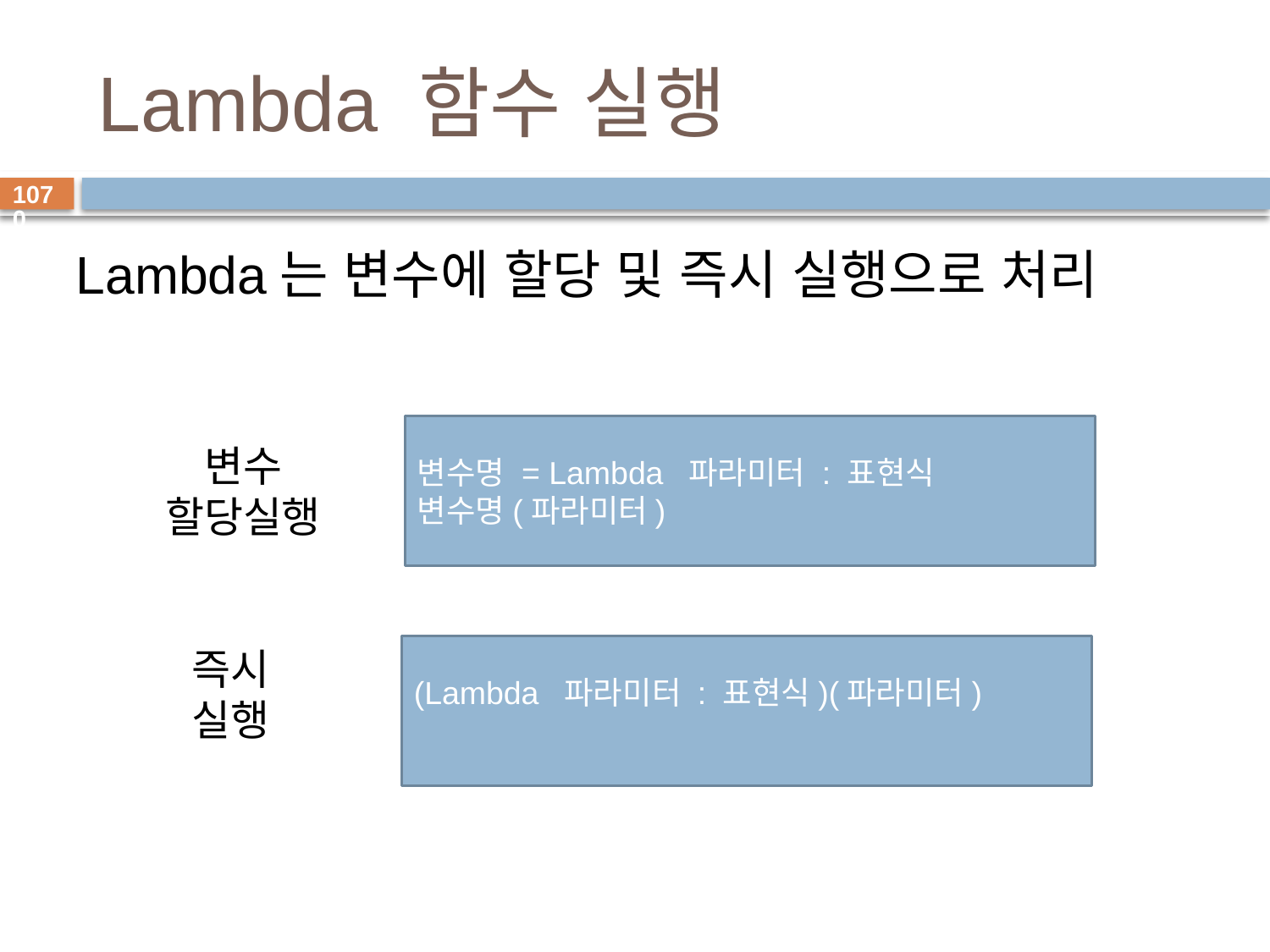

# Lambda 함수 실행
1070
Lambda는 변수에 할당 및 즉시 실행으로 처리

변수명 = Lambda  파라미터 : 표현식
변수명(파라미터)
변수
할당실행
(Lambda  파라미터 : 표현식)(파라미터)

즉시
실행